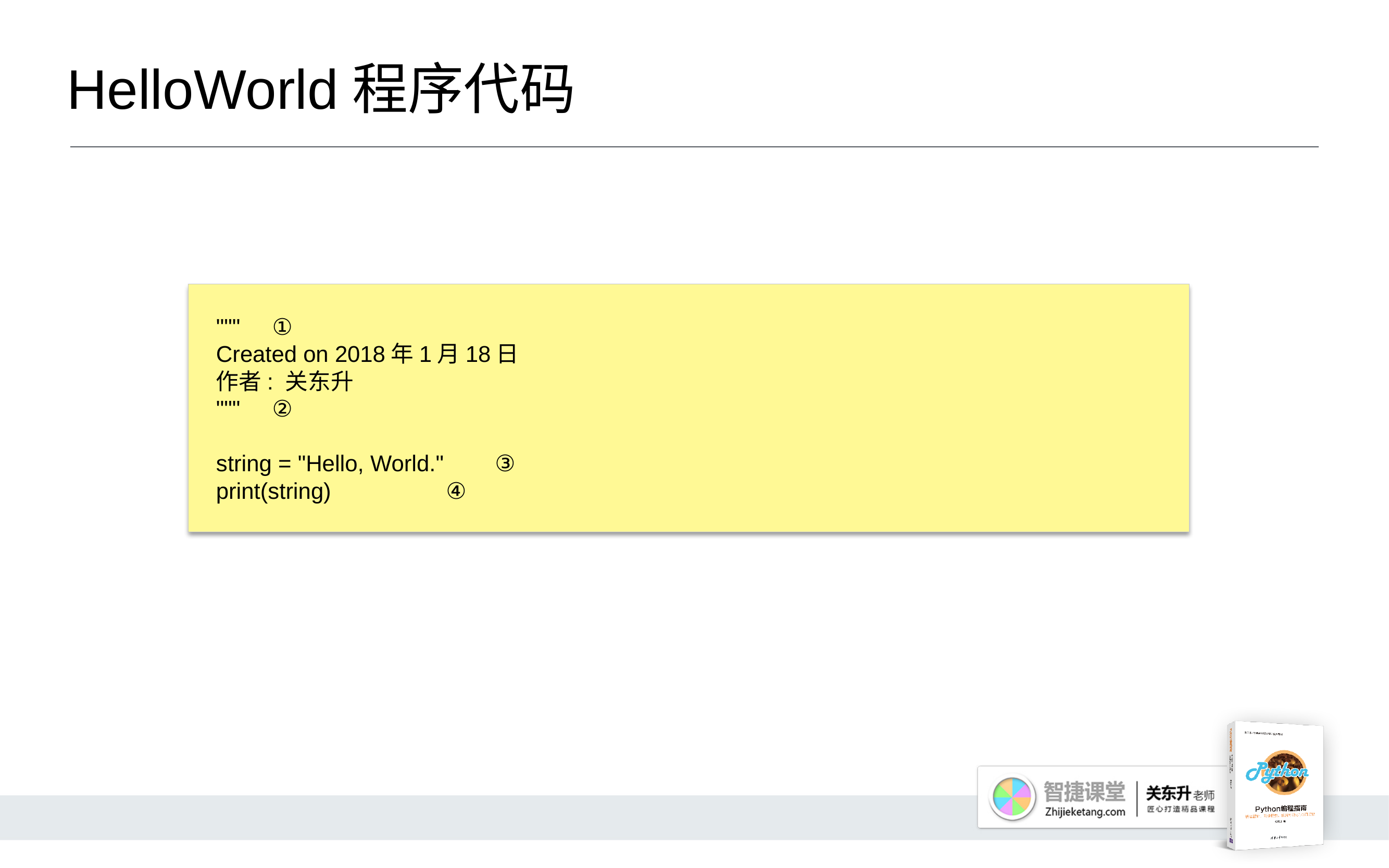

# HelloWorld程序代码
"""     ①
Created on 2018年1月18日
作者: 关东升
"""     ②

string = "Hello, World."        ③
print(string)                  ④